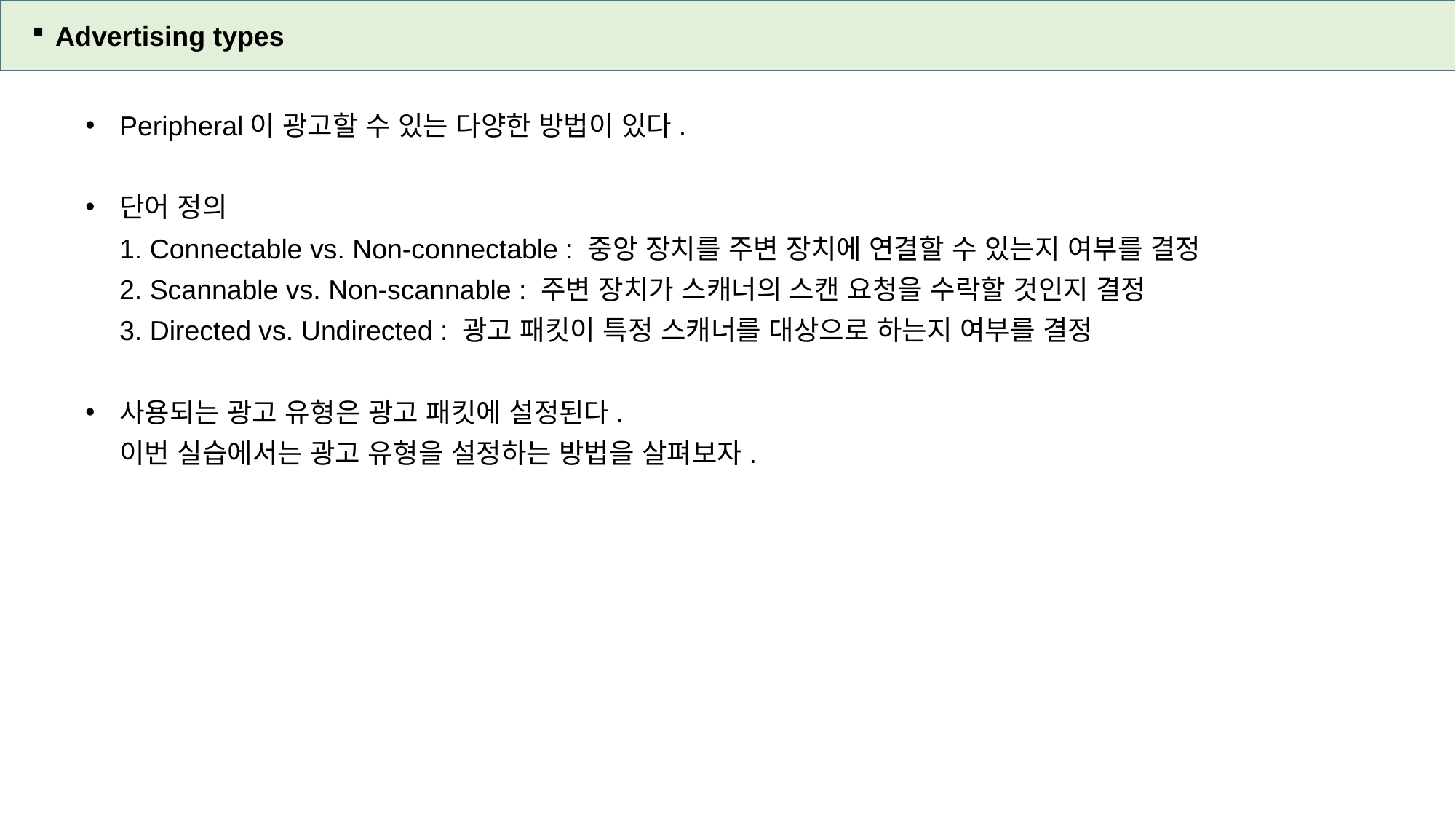

Advertising types
Peripheral이 광고할 수 있는 다양한 방법이 있다.

단어 정의
1. Connectable vs. Non-connectable : 중앙 장치를 주변 장치에 연결할 수 있는지 여부를 결정
2. Scannable vs. Non-scannable : 주변 장치가 스캐너의 스캔 요청을 수락할 것인지 결정
3. Directed vs. Undirected : 광고 패킷이 특정 스캐너를 대상으로 하는지 여부를 결정

사용되는 광고 유형은 광고 패킷에 설정된다.
이번 실습에서는 광고 유형을 설정하는 방법을 살펴보자.